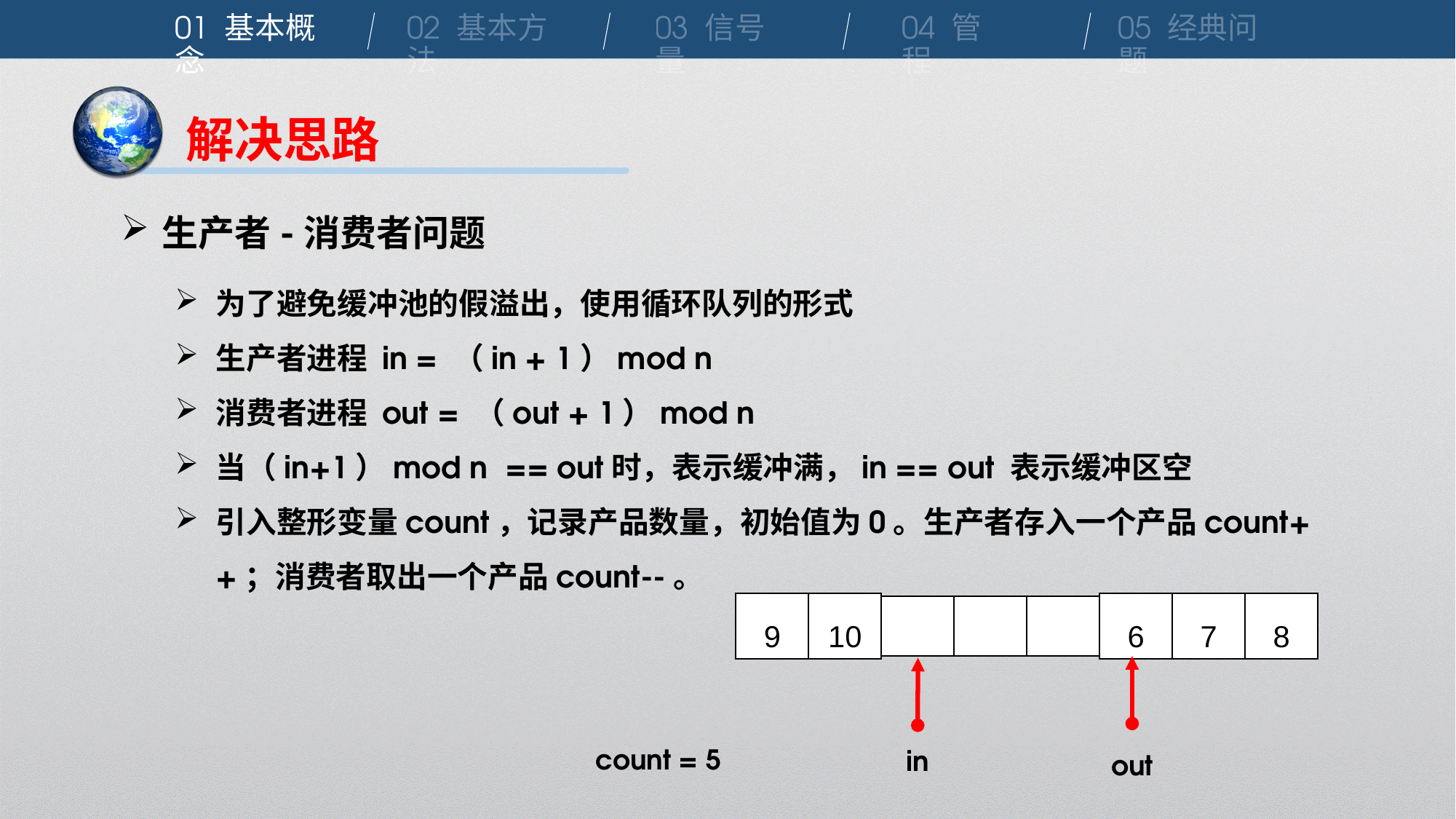

01 基本概念
02 基本方法
03 信号量
04 管程
05 经典问题
解决思路
生产者-消费者问题
为了避免缓冲池的假溢出，使用循环队列的形式
生产者进程 in = （in + 1）mod n
消费者进程 out = （out + 1）mod n
当（in+1）mod n  == out时，表示缓冲满，in == out 表示缓冲区空
引入整形变量count，记录产品数量，初始值为0。生产者存入一个产品count++；消费者取出一个产品count--。
9
10

6
7
8
count = 5
in
out